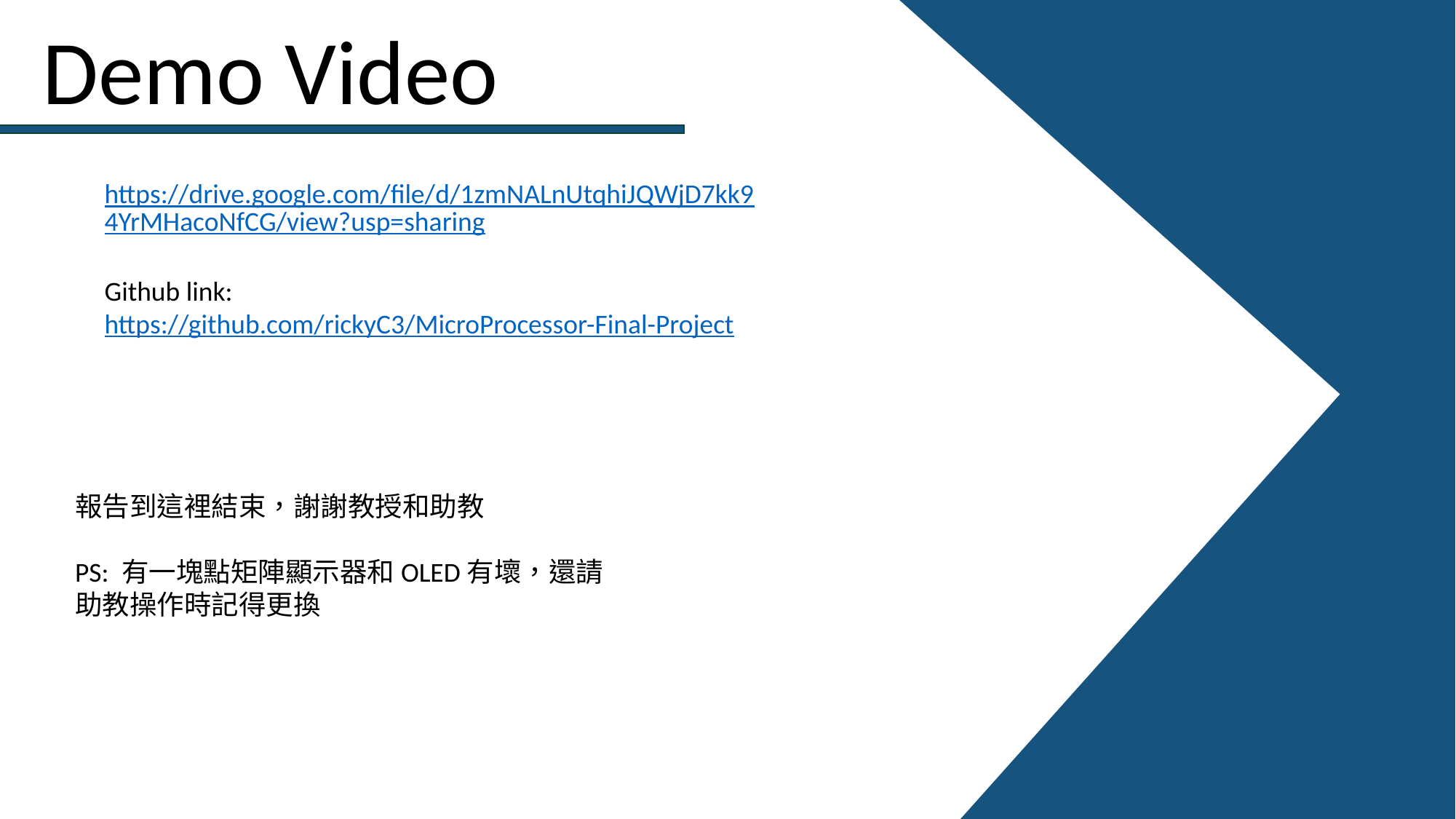

# Demo Video

https://drive.google.com/file/d/1zmNALnUtqhiJQWjD7kk94YrMHacoNfCG/view?usp=sharing

Github link:
https://github.com/rickyC3/MicroProcessor-Final-Project

報告到這裡結束，謝謝教授和助教

PS: 有一塊點矩陣顯示器和OLED有壞，還請助教操作時記得更換